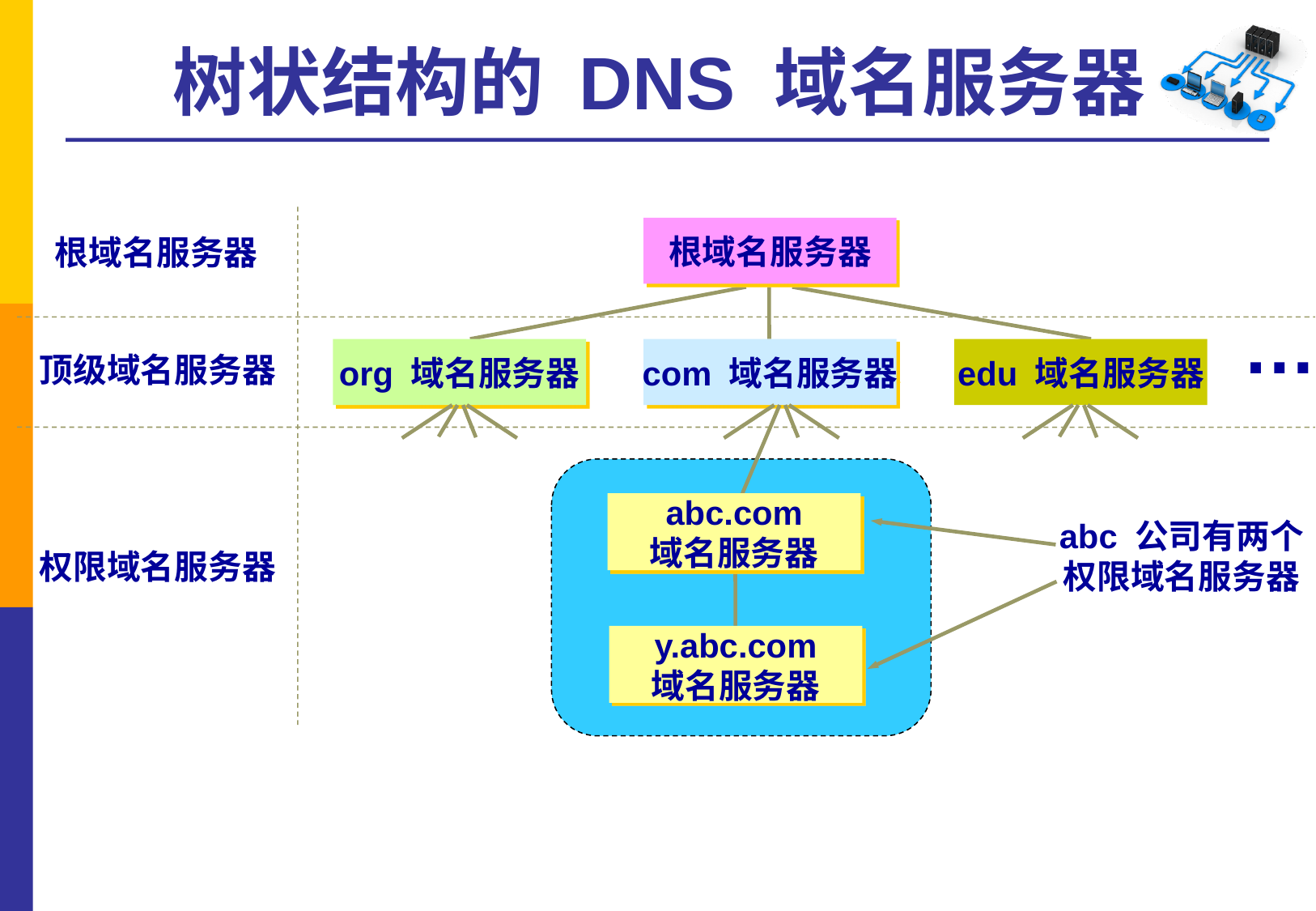

# 树状结构的 DNS 域名服务器

根域名服务器
根域名服务器

…

org 域名服务器
com 域名服务器
edu 域名服务器
顶级域名服务器

abc.com
域名服务器
abc 公司有两个
权限域名服务器

权限域名服务器

y.abc.com
域名服务器